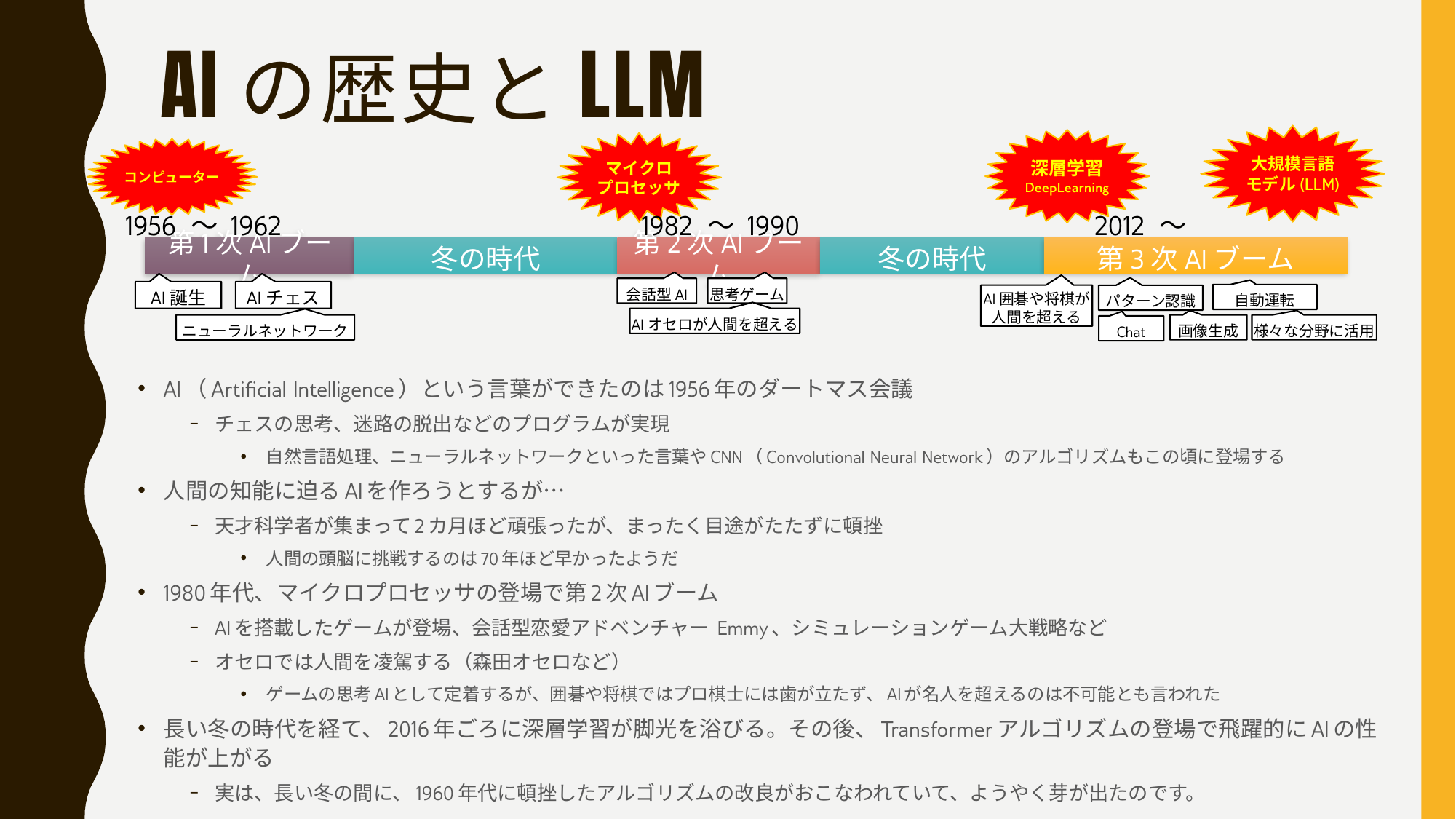

# AIの歴史とLLM
大規模言語
モデル(LLM)
深層学習
DeepLearning
マイクロ
プロセッサ
コンピューター
1956 ～ 1962                                            1982 ～ 1990                                    2012 ～
第1次AIブーム
冬の時代
第2次AIブーム
冬の時代
第3次AIブーム
会話型AI
思考ゲーム
AIチェス
AI誕生
自動運転
AI囲碁や将棋が
人間を超える
パターン認識
AIオセロが人間を超える
画像生成
様々な分野に活用
ニューラルネットワーク
Chat
AI（Artificial Intelligence）という言葉ができたのは1956年のダートマス会議
チェスの思考、迷路の脱出などのプログラムが実現
自然言語処理、ニューラルネットワークといった言葉やCNN（Convolutional Neural Network）のアルゴリズムもこの頃に登場する
人間の知能に迫るAIを作ろうとするが…
天才科学者が集まって2カ月ほど頑張ったが、まったく目途がたたずに頓挫
人間の頭脳に挑戦するのは70年ほど早かったようだ
1980年代、マイクロプロセッサの登場で第2次AIブーム
AIを搭載したゲームが登場、会話型恋愛アドベンチャー Emmy、シミュレーションゲーム大戦略など
オセロでは人間を凌駕する（森田オセロなど）
ゲームの思考AIとして定着するが、囲碁や将棋ではプロ棋士には歯が立たず、AIが名人を超えるのは不可能とも言われた
長い冬の時代を経て、2016年ごろに深層学習が脚光を浴びる。その後、Transformerアルゴリズムの登場で飛躍的にAIの性能が上がる
実は、長い冬の間に、1960年代に頓挫したアルゴリズムの改良がおこなわれていて、ようやく芽が出たのです。